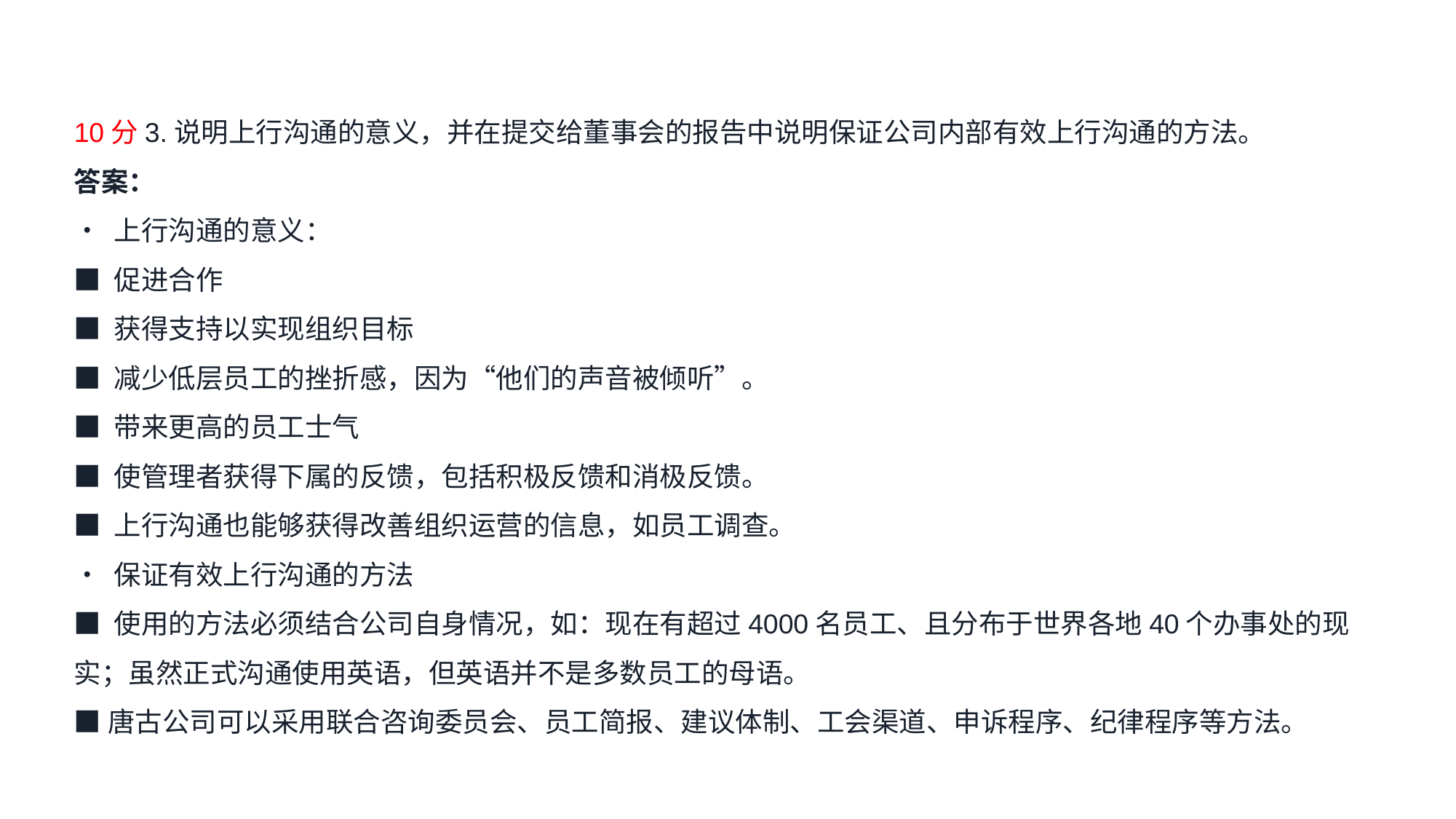

10分3.说明上行沟通的意义，并在提交给董事会的报告中说明保证公司内部有效上行沟通的方法。
答案：
• 上行沟通的意义：
■ 促进合作
■ 获得支持以实现组织目标
■ 减少低层员工的挫折感，因为“他们的声音被倾听”。
■ 带来更高的员工士气
■ 使管理者获得下属的反馈，包括积极反馈和消极反馈。
■ 上行沟通也能够获得改善组织运营的信息，如员工调查。
• 保证有效上行沟通的方法
■ 使用的方法必须结合公司自身情况，如：现在有超过4000名员工、且分布于世界各地40个办事处的现实；虽然正式沟通使用英语，但英语并不是多数员工的母语。
■唐古公司可以采用联合咨询委员会、员工简报、建议体制、工会渠道、申诉程序、纪律程序等方法。